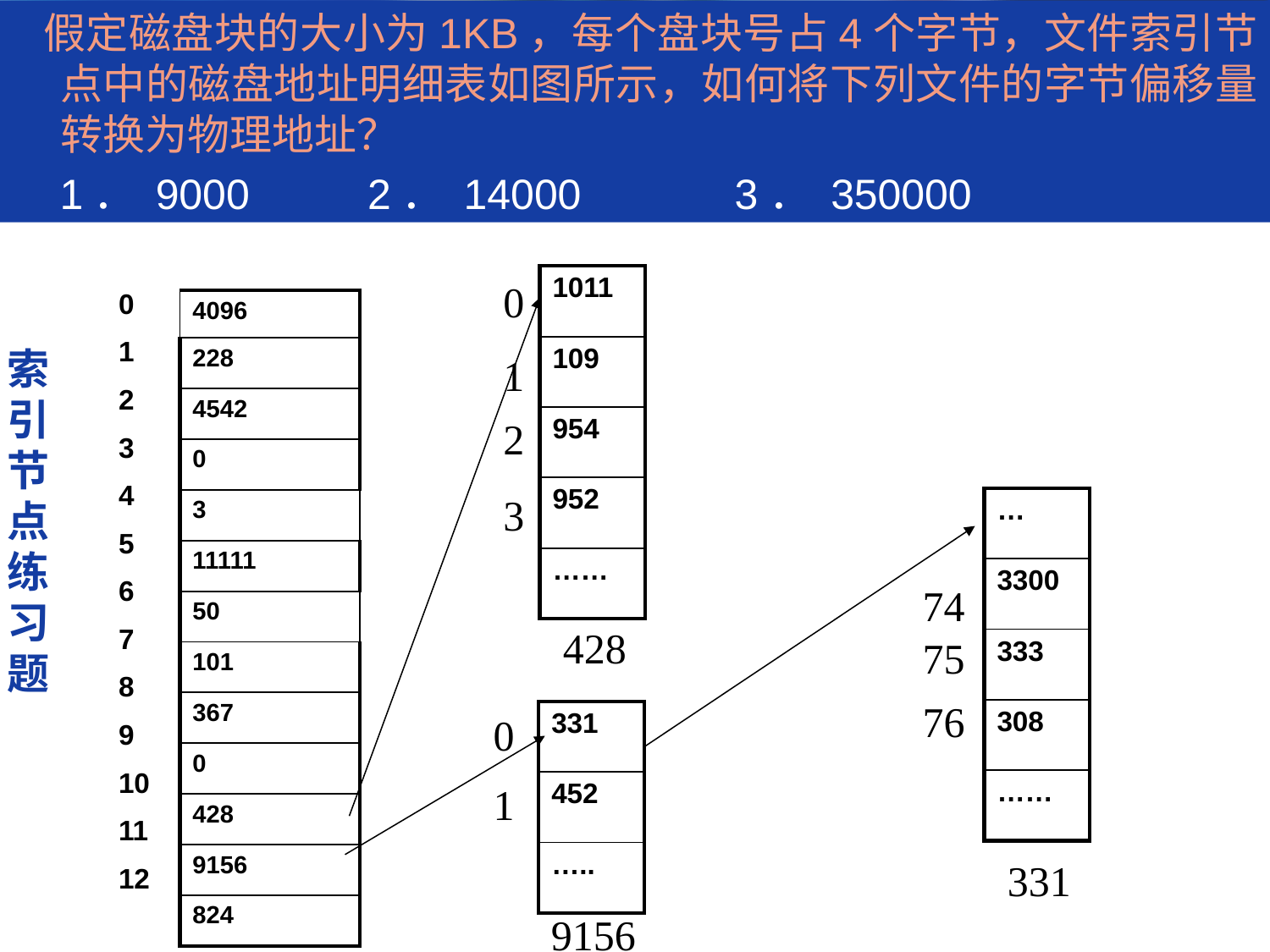

假定磁盘块的大小为1KB，每个盘块号占4个字节，文件索引节点中的磁盘地址明细表如图所示，如何将下列文件的字节偏移量转换为物理地址？
    1． 9000          2． 14000             3． 350000

| 1011 |
| --- |
| 109 |
| 954 |
| 952 |
| …… |
0
0
1
2
3
4
5
6
7
8
9
10
11
12
| 4096 |
| --- |
| 228 |
| 4542 |
| 0 |
| 3 |
| 11111 |
| 50 |
| 101 |
| 367 |
| 0 |
| 428 |
| 9156 |
| 824 |

索引节点练习题

1
2
3
| … |
| --- |
| 3300 |
| 333 |
| 308 |
| …… |

74
428
75
76
| 331 |
| --- |
| 452 |
| ….. |
0

1
331
9156